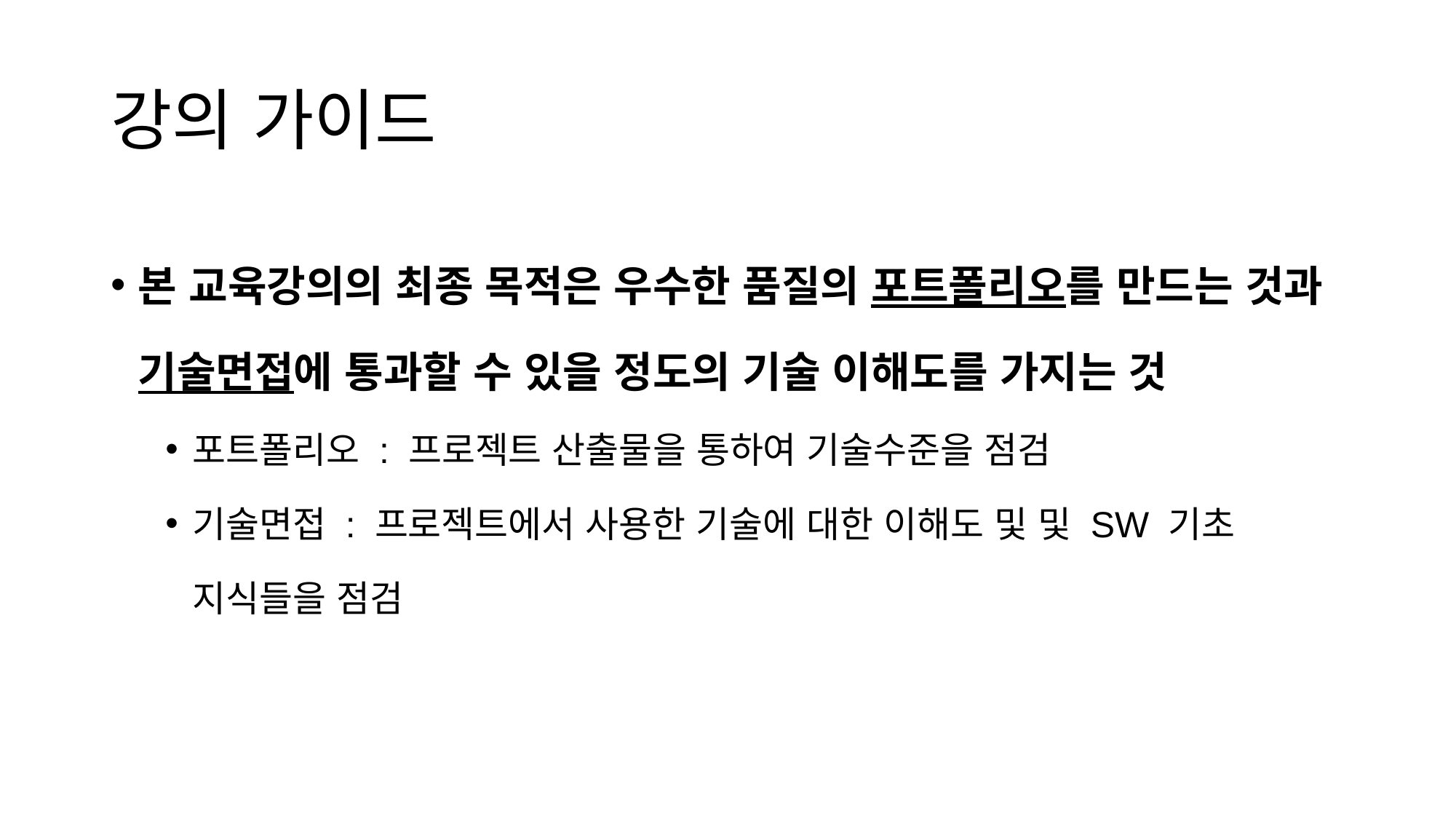

# 강의 가이드
본 교육강의의 최종 목적은 우수한 품질의 포트폴리오를 만드는 것과 기술면접에 통과할 수 있을 정도의 기술 이해도를 가지는 것
포트폴리오 : 프로젝트 산출물을 통하여 기술수준을 점검
기술면접 : 프로젝트에서 사용한 기술에 대한 이해도 및 및 SW 기초 지식들을 점검